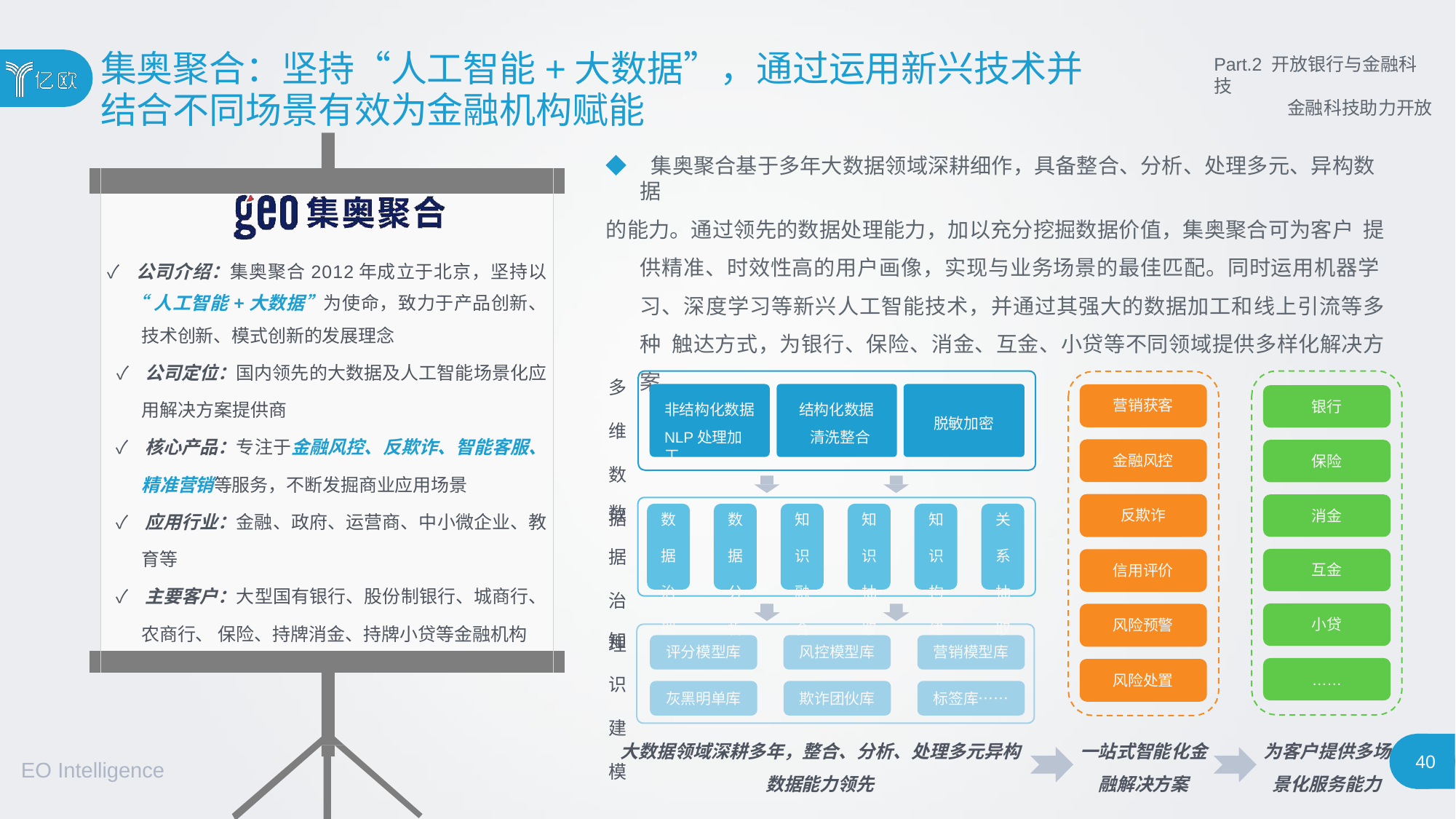

# 集奥聚合：坚持“人工智能+大数据”，通过运用新兴技术并
结合不同场景有效为金融机构赋能
Part.2 开放银行与金融科技
金融科技助力开放

◆ 集奥聚合基于多年大数据领域深耕细作，具备整合、分析、处理多元、异构数据
的能力。通过领先的数据处理能力，加以充分挖掘数据价值，集奥聚合可为客户  提供精准、时效性高的用户画像，实现与业务场景的最佳匹配。同时运用机器学  习、深度学习等新兴人工智能技术，并通过其强大的数据加工和线上引流等多种  触达方式，为银行、保险、消金、互金、小贷等不同领域提供多样化解决方案。
|  |  |  |
| --- | --- | --- |
|  | ✓ 公司介绍：集奥聚合2012年成立于北京，坚持以 |  |
|  | “人工智能+大数据”为使命，致力于产品创新、 |  |
|  | 技术创新、模式创新的发展理念 |  |
|  | ✓ 公司定位：国内领先的大数据及人工智能场景化应 |  |
|  | 用解决方案提供商 |  |
|  | ✓ 核心产品：专注于金融风控、反欺诈、智能客服、 |  |
|  | 精准营销等服务，不断发掘商业应用场景 |  |
|  | ✓ 应用行业：金融、政府、运营商、中小微企业、教 |  |
|  | 育等 |  |
|  | ✓ 主要客户：大型国有银行、股份制银行、城商行、 |  |
|  | 农商行、 保险、持牌消金、持牌小贷等金融机构 |  |
|  |  |  |

多  维  数  据

结构化数据  清洗整合
营销获客
银行
非结构化数据
NLP处理加工
脱敏加密

金融风控
保险

数  据  治  理

反欺诈
消金
数  据  治  理
数  据  分  析
知  识  融  合
知  识  抽  取
知  识  构  建
关  系  抽  取

互金
信用评价

小贷
风险预警

知  识  建  模

评分模型库
风控模型库
营销模型库

……
风险处置

灰黑明单库
欺诈团伙库
标签库……
大数据领域深耕多年，整合、分析、处理多元异构
一站式智能化金
为客户提供多场

40
EO Intelligence
数据能力领先
融解决方案
景化服务能力